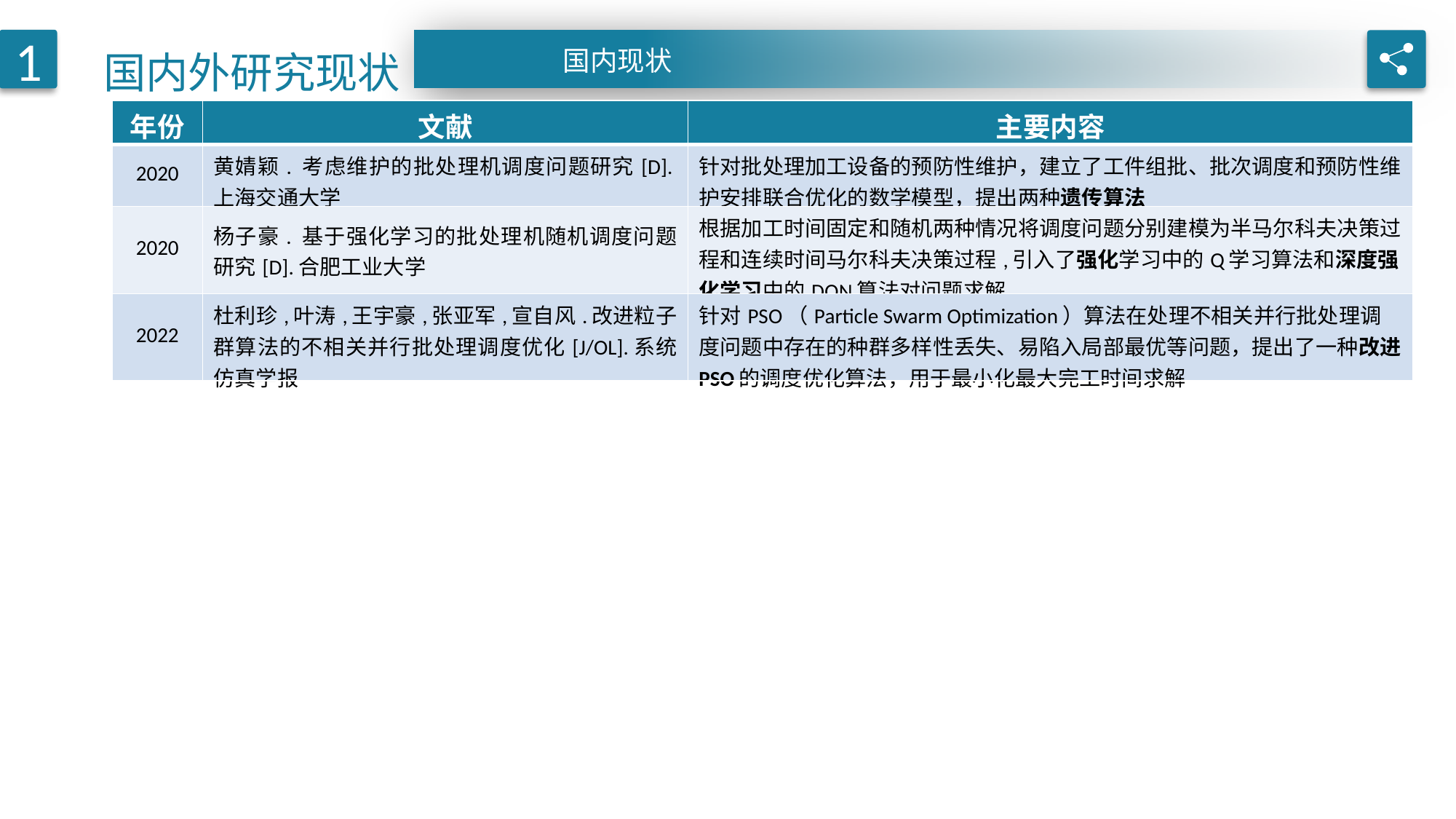

国内外研究现状
1

国内现状

| 年份 | 文献 | 主要内容 |
| --- | --- | --- |
| 2020 | 黄婧颖. 考虑维护的批处理机调度问题研究[D].上海交通大学 | 针对批处理加工设备的预防性维护，建立了工件组批、批次调度和预防性维护安排联合优化的数学模型，提出两种遗传算法 |
| 2020 | 杨子豪. 基于强化学习的批处理机随机调度问题研究[D].合肥工业大学 | 根据加工时间固定和随机两种情况将调度问题分别建模为半马尔科夫决策过程和连续时间马尔科夫决策过程,引入了强化学习中的Q学习算法和深度强化学习中的DQN算法对问题求解 |
| 2022 | 杜利珍,叶涛,王宇豪,张亚军,宣自风.改进粒子群算法的不相关并行批处理调度优化[J/OL].系统仿真学报 | 针对PSO（Particle Swarm Optimization）算法在处理不相关并行批处理调度问题中存在的种群多样性丢失、易陷入局部最优等问题，提出了一种改进PSO的调度优化算法，用于最小化最大完工时间求解 |